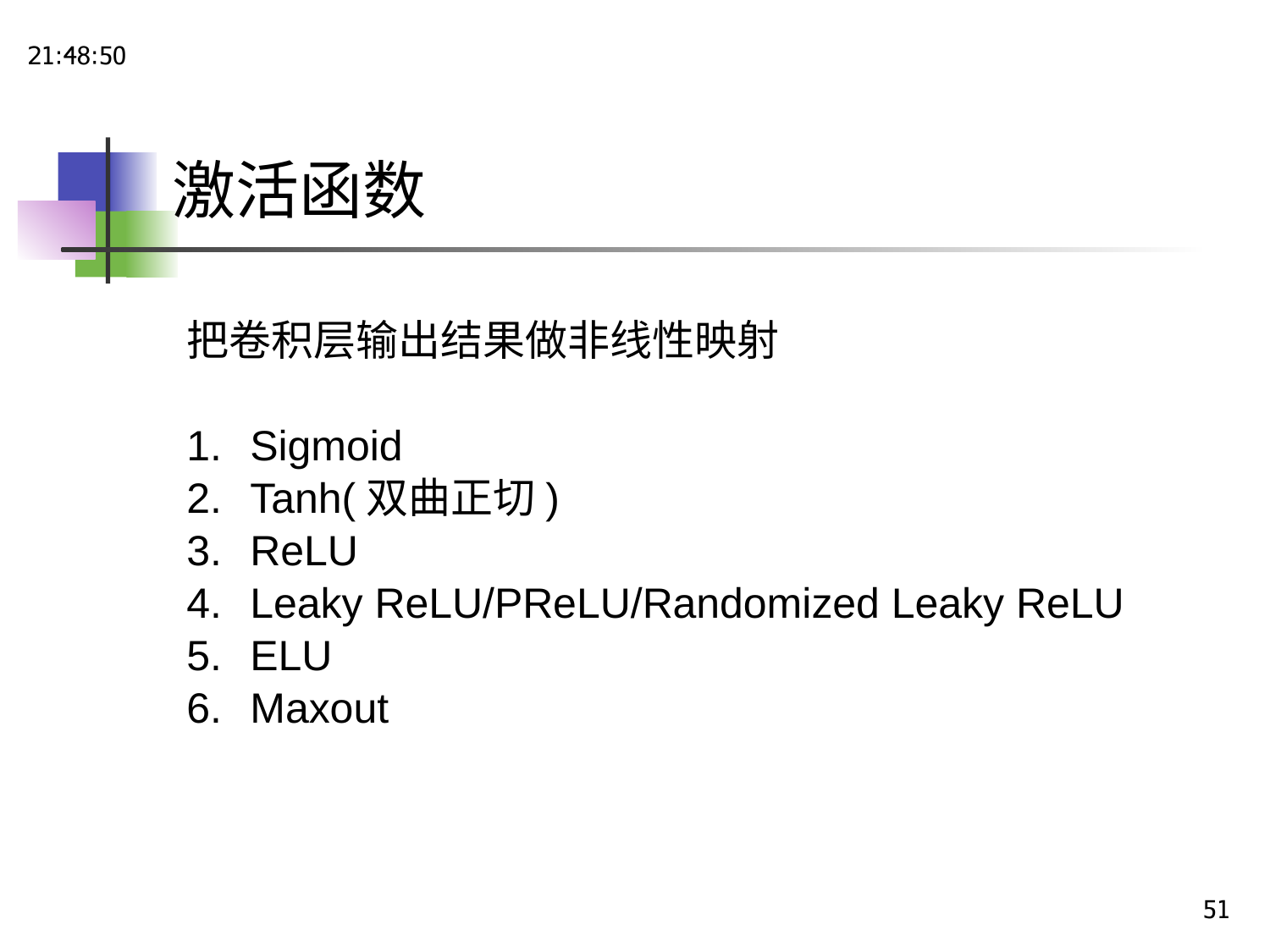

21:48:50
# 激活函数
把卷积层输出结果做非线性映射

Sigmoid
Tanh(双曲正切)
ReLU
Leaky ReLU/PReLU/Randomized Leaky ReLU
ELU
Maxout
51